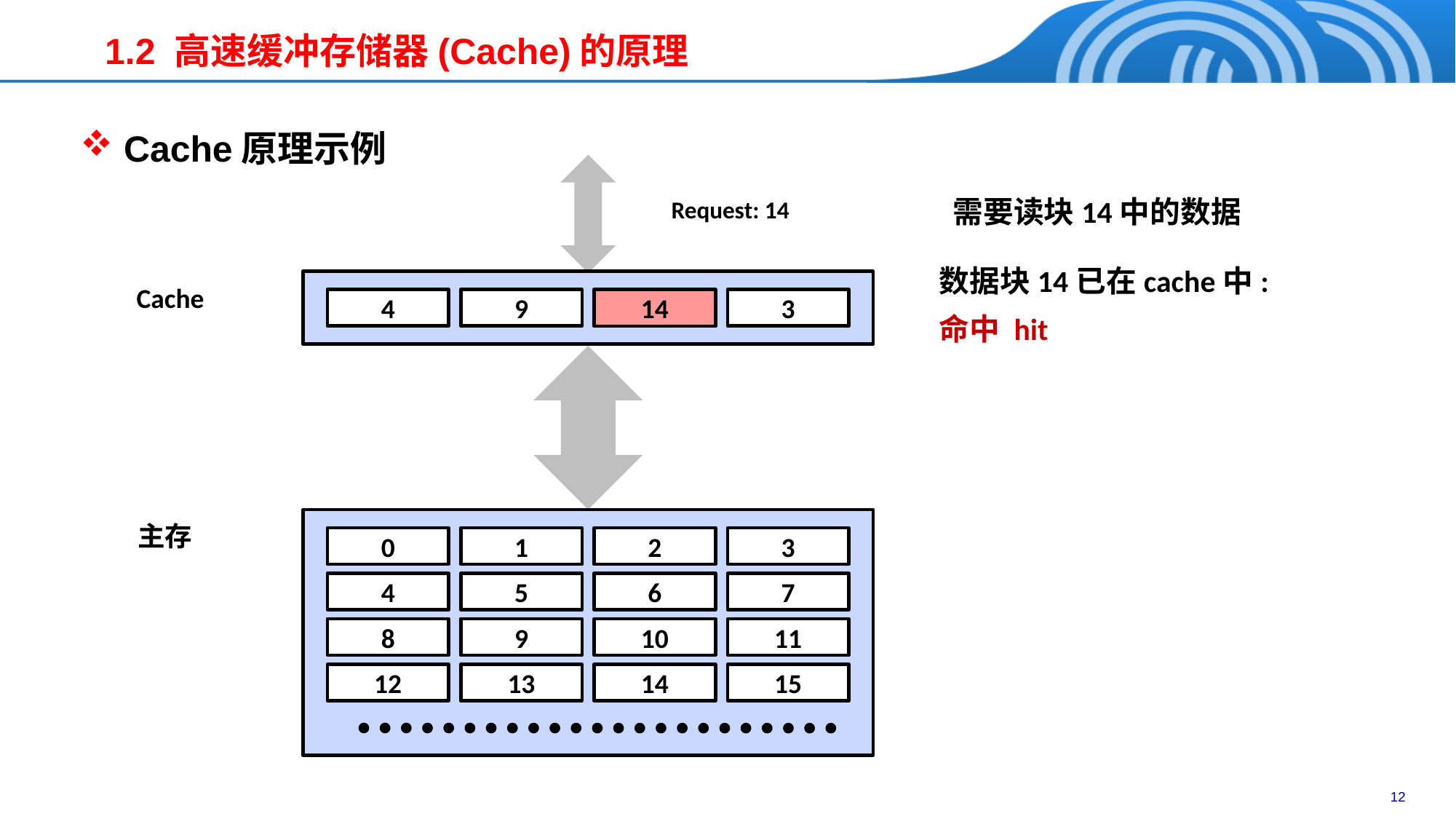

# 1.2 高速缓冲存储器(Cache)的原理
 Cache原理示例

需要读块14中的数据
Request: 14
数据块14已在cache中:
命中 hit

Cache
4
9
14
3
14

主存
0
1
2
3
4
5
6
7
8
9
10
11
12
13
14
15